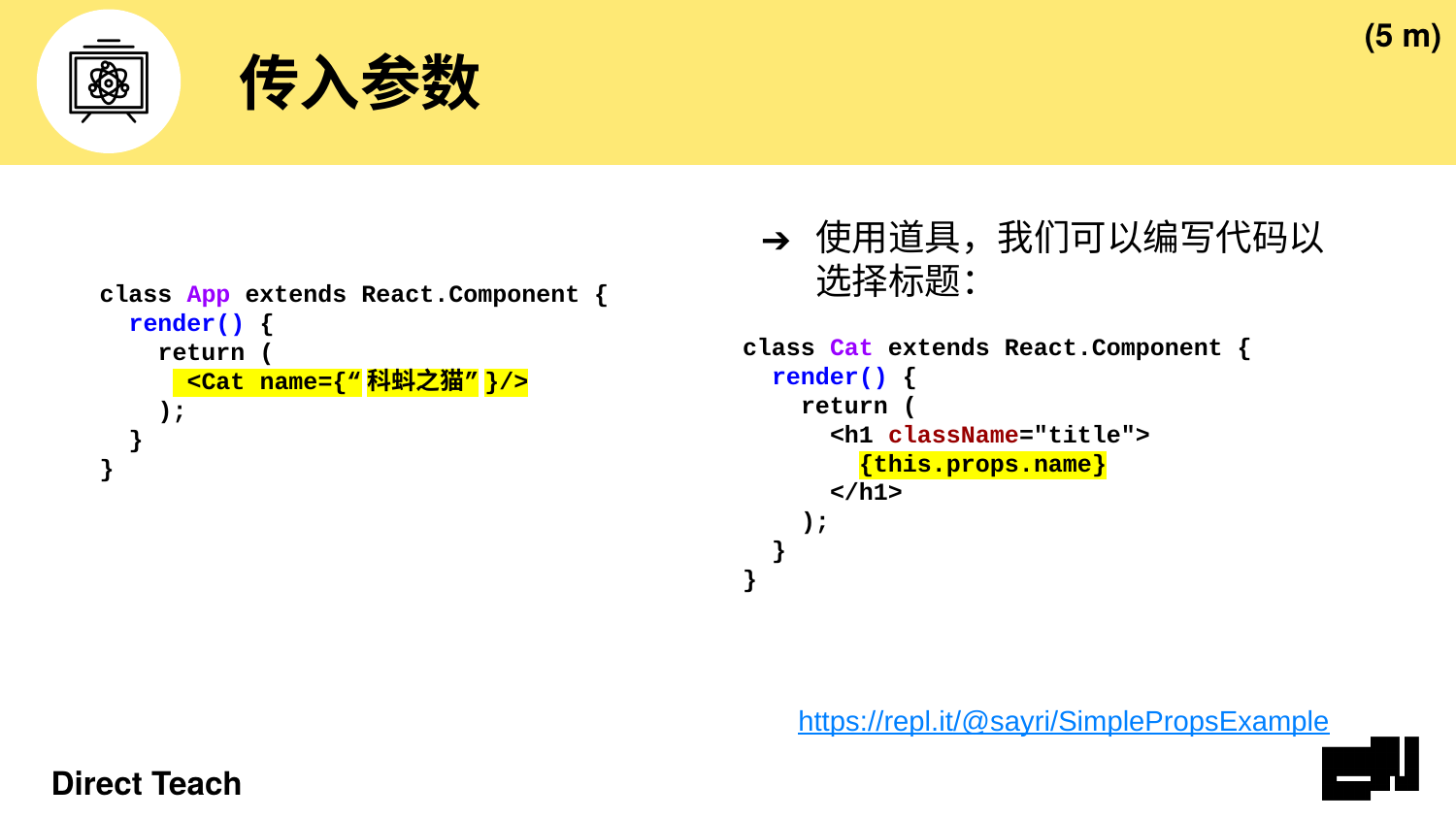

(5 m)
# 传入参数
使用道具，我们可以编写代码以选择标题：

class Cat extends React.Component {
  render() {
    return (
      <h1 className="title">
        {this.props.name}
      </h1>
    );
  }
}

class App extends React.Component {
  render() {
    return (
 <Cat name={“科蚪之猫”}/>
    );
  }
}

https://repl.it/@sayri/SimplePropsExample